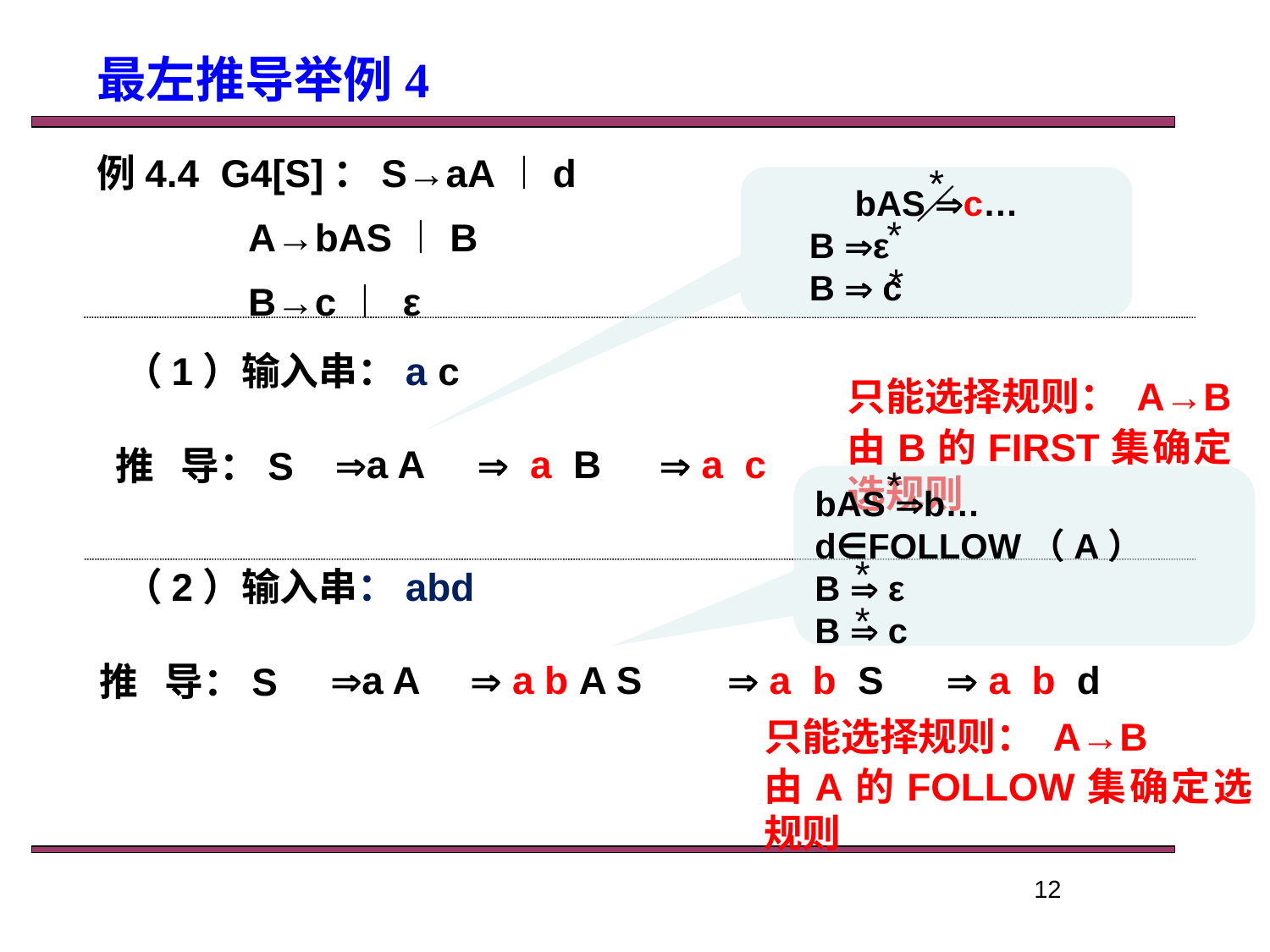

最左推导举例4
例4.4  G4[S]：S→aA︱d
              A→bAS︱B
              B→c︱ ε
*
bAS ⇒c…
     B ⇒ε
     B ⇒ c
／
*
*

（1）输入串：a c
只能选择规则： A→B
由B的FIRST集确定选规则
 ⇒a A
 ⇒  a  B
 ⇒ a  c
推   导：S
*
bAS ⇒b…
d∈FOLLOW（A）
B ⇒ ε
B ⇒ c
*
（2）输入串：abd

*
 ⇒a A
 ⇒ a b A S
⇒ a  b  S
 ⇒ a  b  d
推   导：S
只能选择规则： A→B
由A的FOLLOW集确定选规则
12